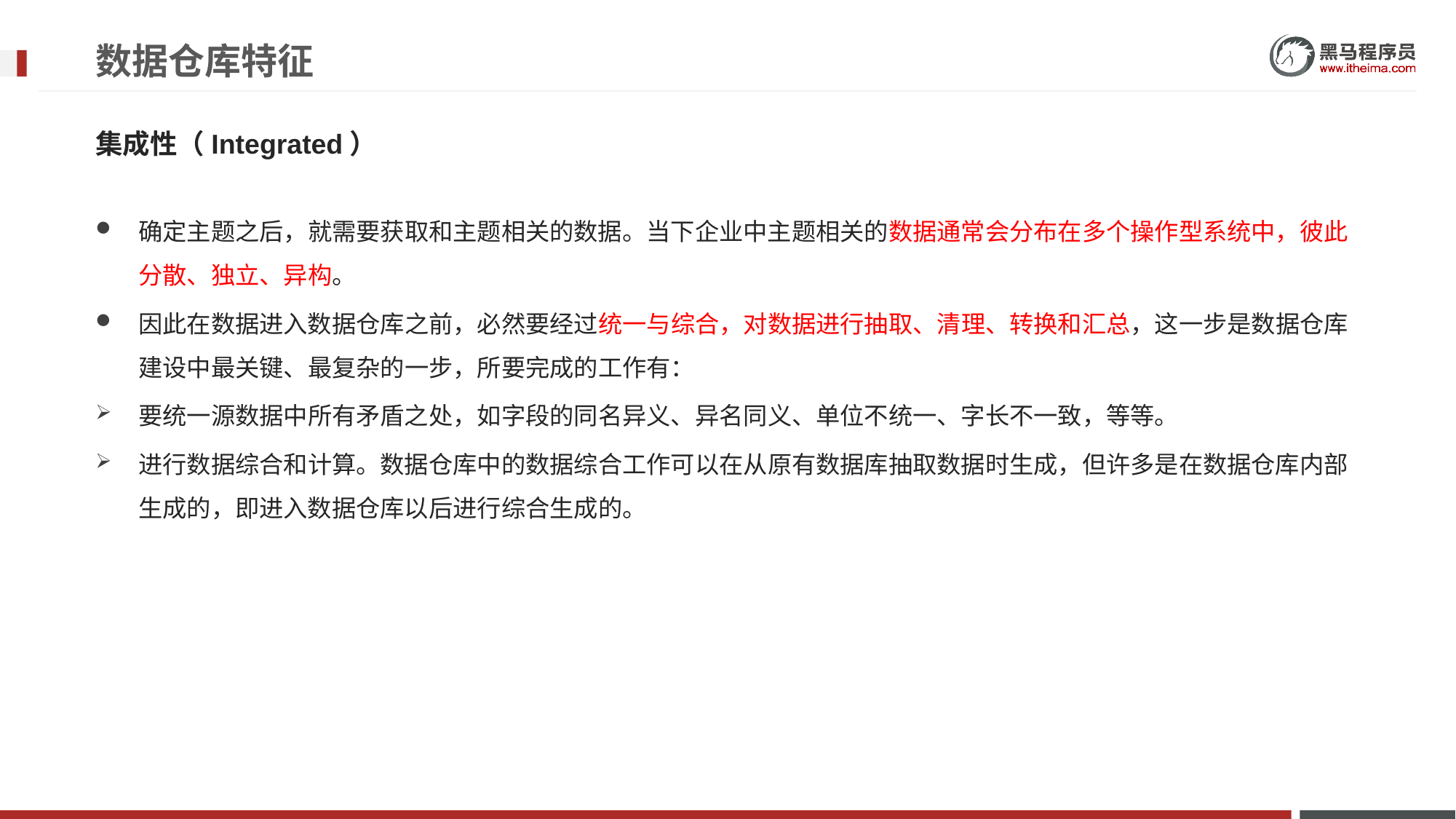

# 数据仓库特征
集成性（Integrated）
确定主题之后，就需要获取和主题相关的数据。当下企业中主题相关的数据通常会分布在多个操作型系统中，彼此分散、独立、异构。
因此在数据进入数据仓库之前，必然要经过统一与综合，对数据进行抽取、清理、转换和汇总，这一步是数据仓库建设中最关键、最复杂的一步，所要完成的工作有：
要统一源数据中所有矛盾之处，如字段的同名异义、异名同义、单位不统一、字长不一致，等等。
进行数据综合和计算。数据仓库中的数据综合工作可以在从原有数据库抽取数据时生成，但许多是在数据仓库内部生成的，即进入数据仓库以后进行综合生成的。